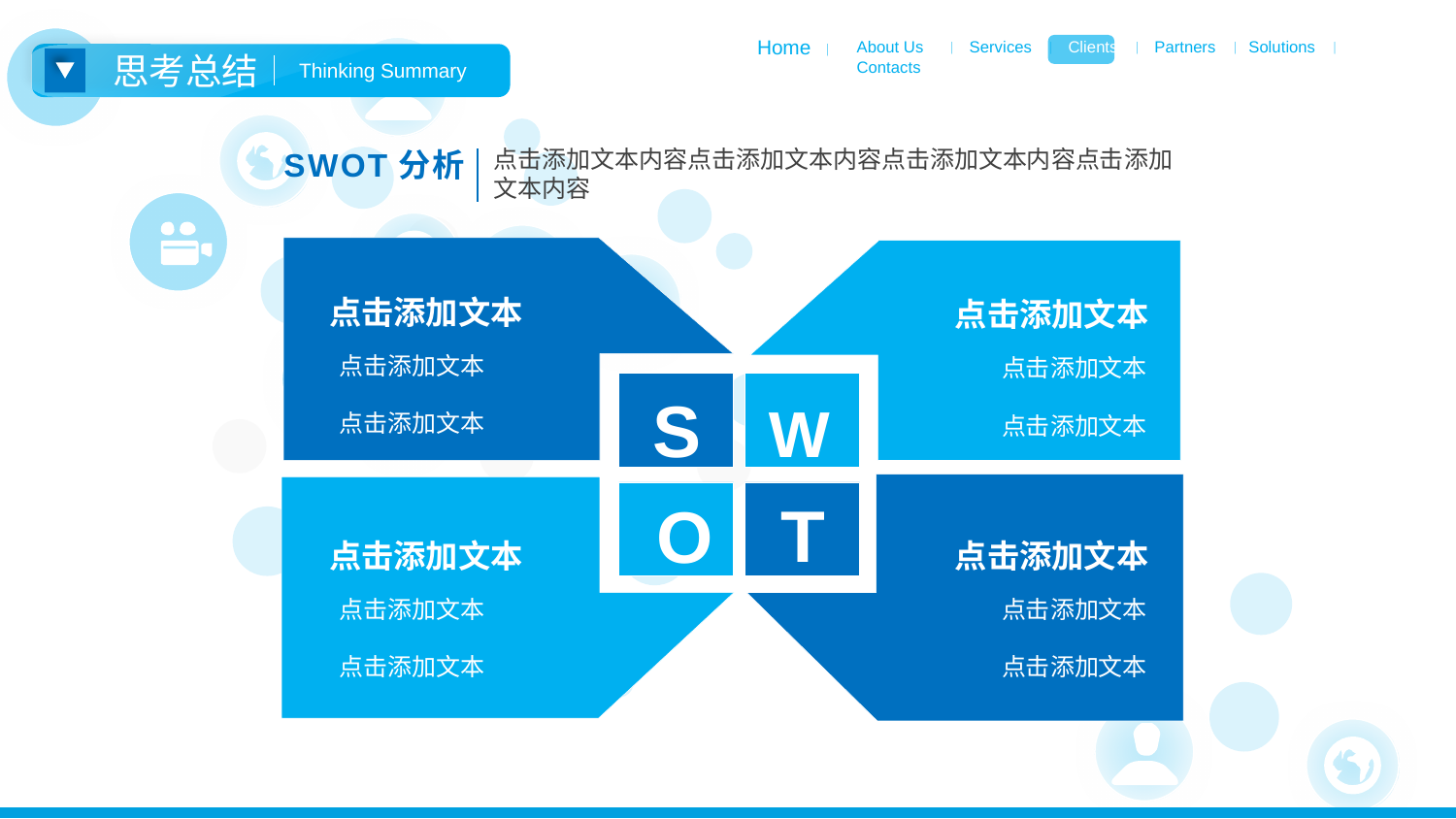

Home ｜
About Us    ｜  Services  ｜  Clients  ｜  Partners  ｜ Solutions  ｜  Contacts

思考总结

Thinking Summary
点击添加文本内容点击添加文本内容点击添加文本内容点击添加文本内容
SWOT分析

点击添加文本
点击添加文本
点击添加文本

点击添加文本
点击添加文本
点击添加文本

S

W

点击添加文本
点击添加文本
点击添加文本

点击添加文本
点击添加文本
点击添加文本

O

T